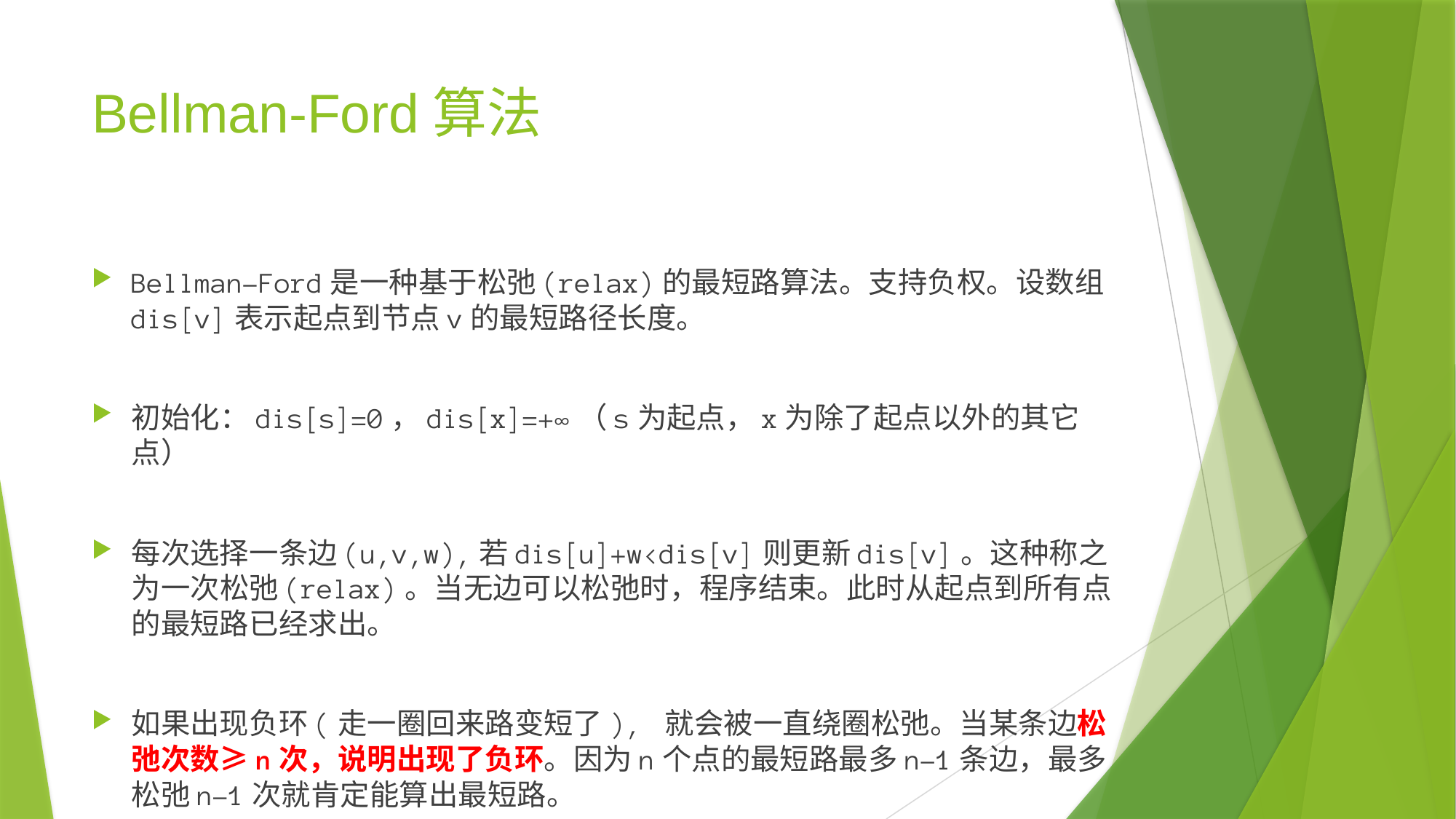

# Bellman-Ford算法
Bellman-Ford是一种基于松弛(relax)的最短路算法。支持负权。设数组dis[v]表示起点到节点v的最短路径长度。

初始化：dis[s]=0，dis[x]=+∞（s为起点，x为除了起点以外的其它点）

每次选择一条边(u,v,w),若dis[u]+w<dis[v]则更新dis[v]。这种称之为一次松弛(relax)。当无边可以松弛时，程序结束。此时从起点到所有点的最短路已经求出。

如果出现负环(走一圈回来路变短了), 就会被一直绕圈松弛。当某条边松弛次数≥n次，说明出现了负环。因为n个点的最短路最多n-1条边，最多松弛n-1次就肯定能算出最短路。